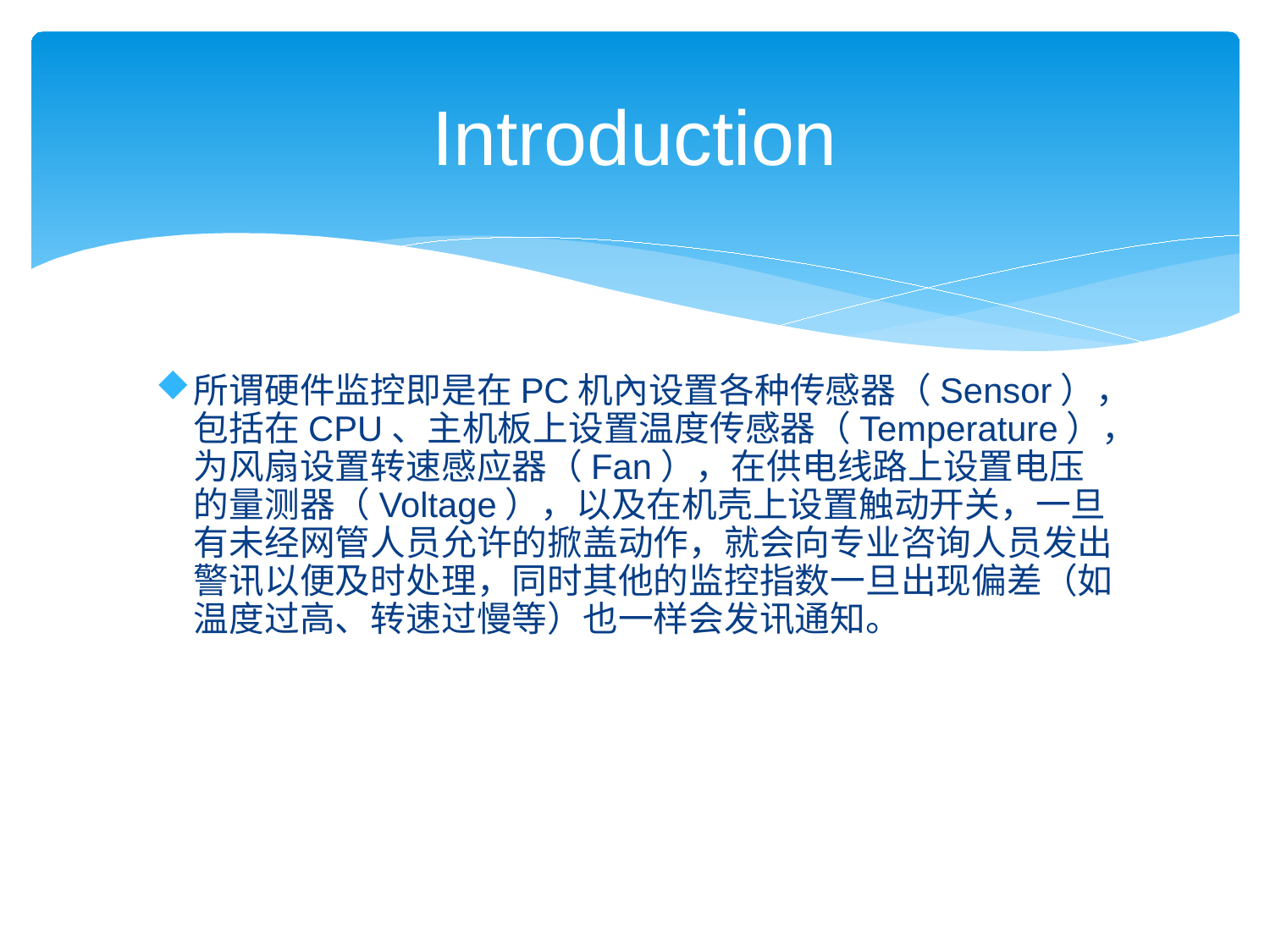

#
Introduction
所谓硬件监控即是在PC机內设置各种传感器（Sensor），包括在CPU、主机板上设置温度传感器（Temperature），为风扇设置转速感应器（Fan），在供电线路上设置电压的量测器（Voltage），以及在机壳上设置触动开关，一旦有未经网管人员允许的掀盖动作，就会向专业咨询人员发出警讯以便及时处理，同时其他的监控指数一旦出现偏差（如温度过高、转速过慢等）也一样会发讯通知。